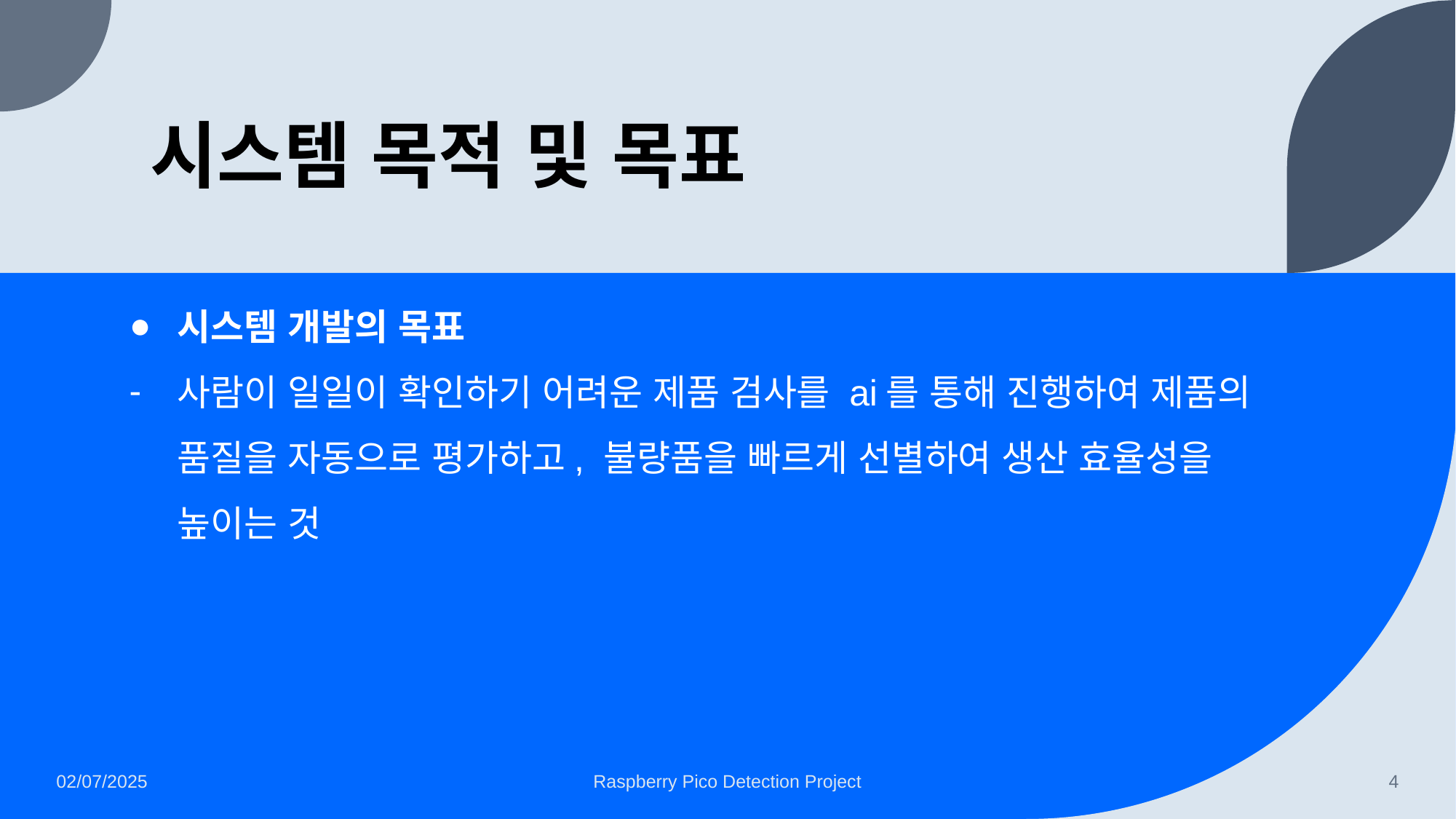

# 시스템 목적 및 목표
시스템 개발의 목표
사람이 일일이 확인하기 어려운 제품 검사를 ai를 통해 진행하여 제품의 품질을 자동으로 평가하고, 불량품을 빠르게 선별하여 생산 효율성을 높이는 것

02/07/2025
Raspberry Pico Detection Project
4